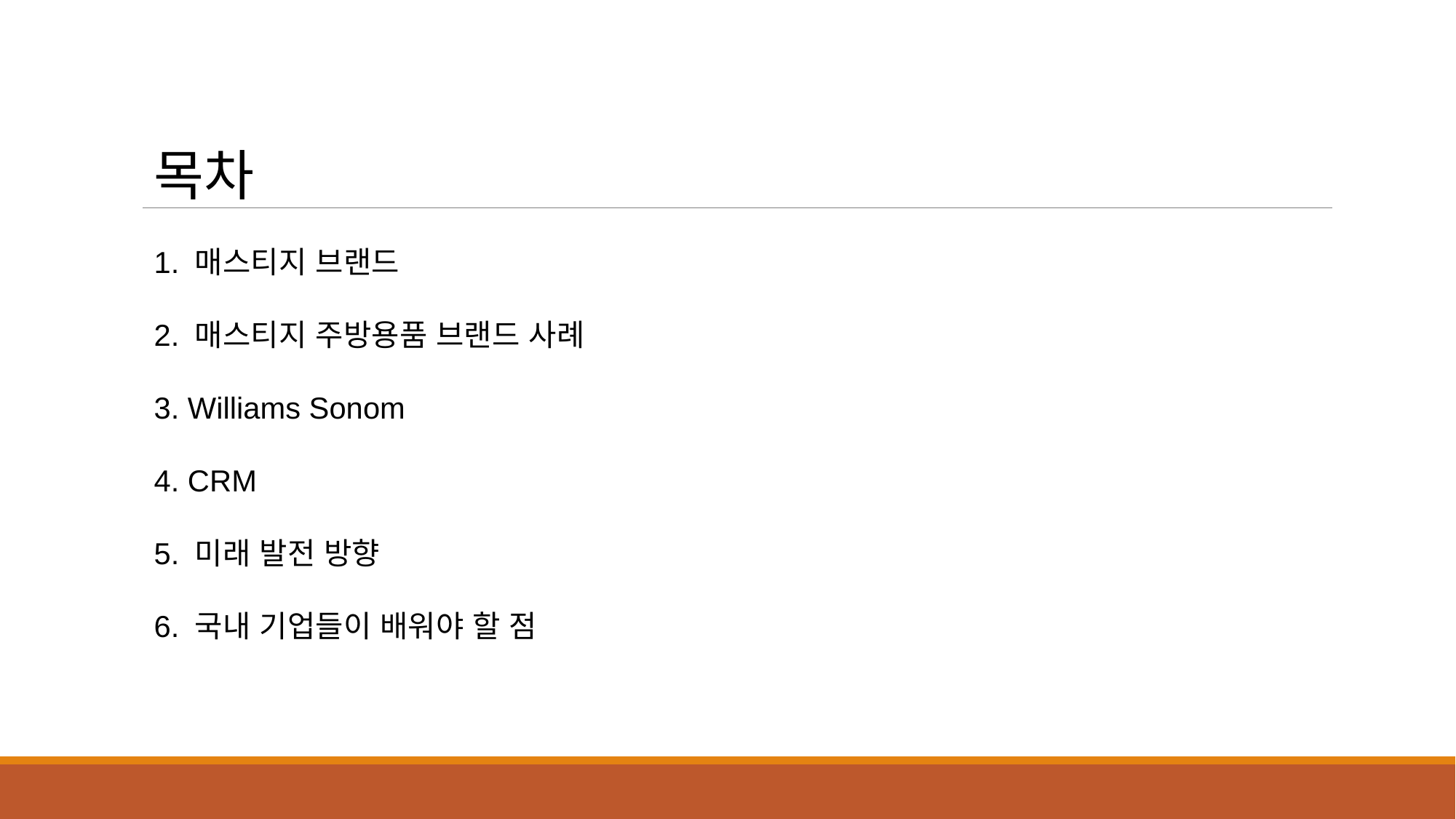

목차

1. 매스티지 브랜드

2. 매스티지 주방용품 브랜드 사례

3. Williams Sonom

4. CRM

5. 미래 발전 방향

6. 국내 기업들이 배워야 할 점